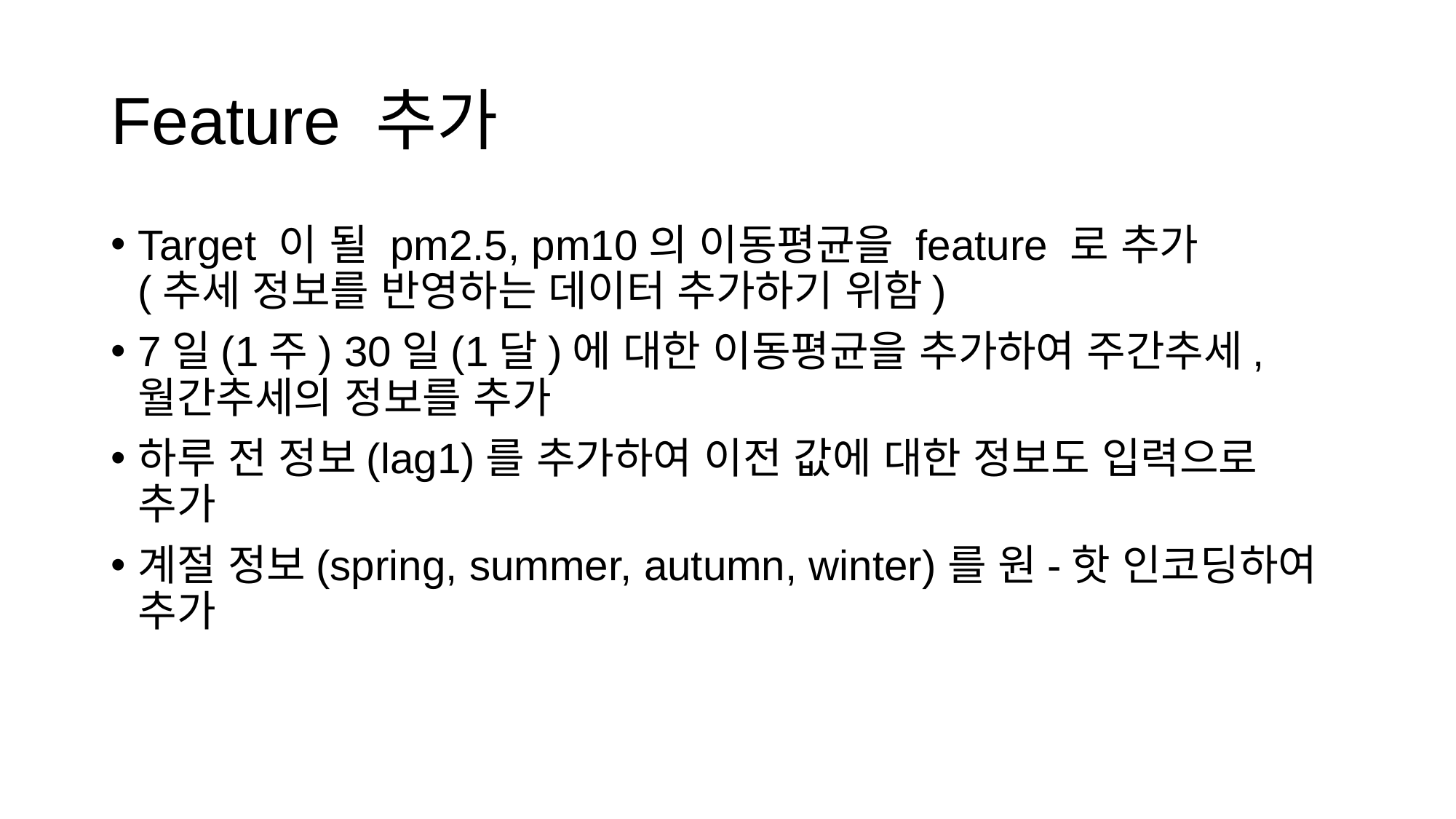

# Feature 추가
Target 이 될 pm2.5, pm10의 이동평균을 feature 로 추가
(추세 정보를 반영하는 데이터 추가하기 위함)
7일(1주) 30일(1달)에 대한 이동평균을 추가하여 주간추세,
월간추세의 정보를 추가
하루 전 정보(lag1)를 추가하여 이전 값에 대한 정보도 입력으로 추가
계절 정보(spring, summer, autumn, winter)를 원-핫 인코딩하여 추가